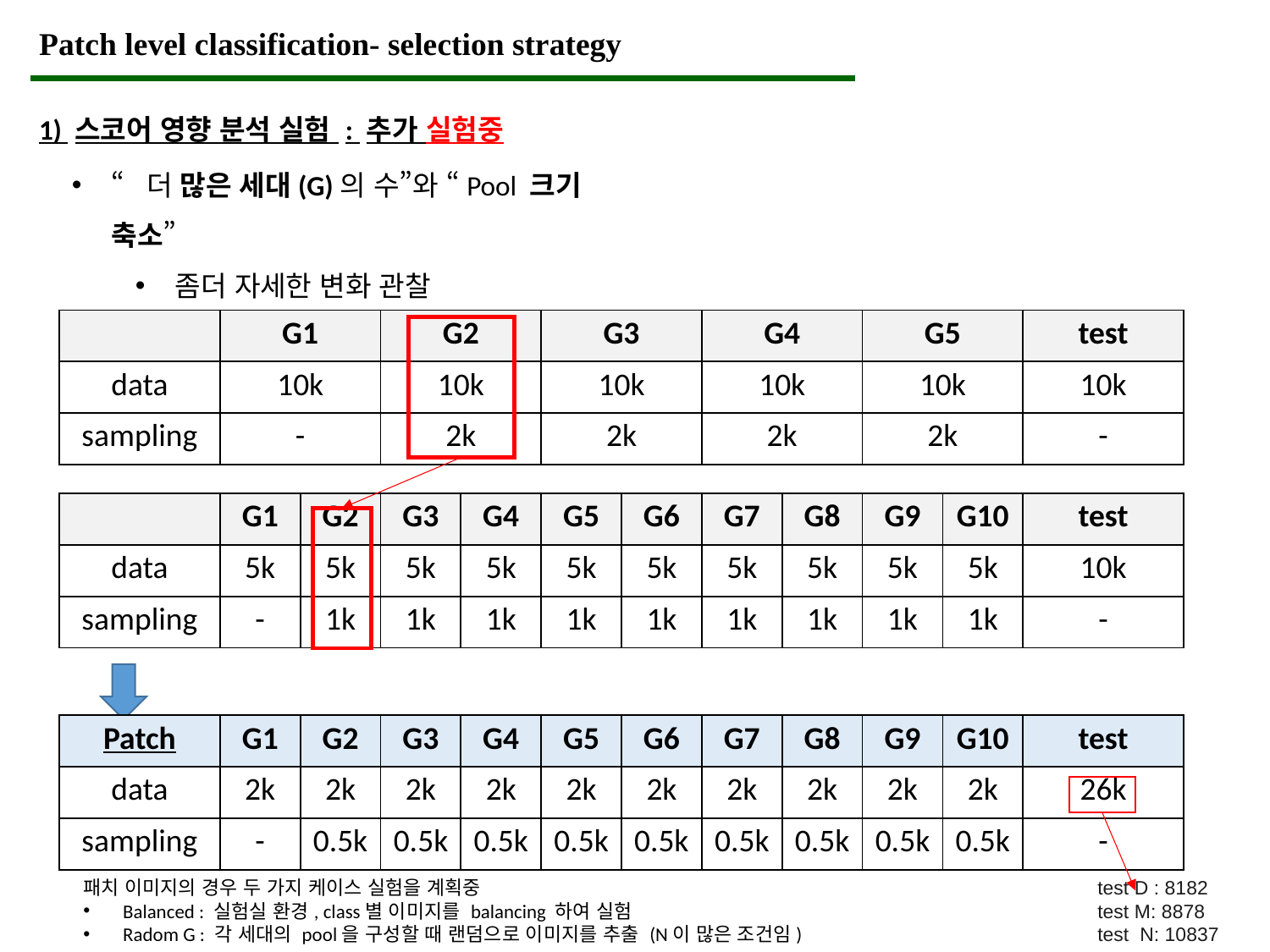

Patch level classification- selection strategy
1) 스코어 영향 분석 실험 : 추가 실험중
“더 많은 세대(G)의 수”와 “Pool 크기 축소”
좀더 자세한 변화 관찰
학습 완료 시점까지의 도달 확인 필요

|  | G1 | G2 | G3 | G4 | G5 | test |
| --- | --- | --- | --- | --- | --- | --- |
| data | 10k | 10k | 10k | 10k | 10k | 10k |
| sampling | - | 2k | 2k | 2k | 2k | - |

|  | G1 | G2 | G3 | G4 | G5 | G6 | G7 | G8 | G9 | G10 | test |
| --- | --- | --- | --- | --- | --- | --- | --- | --- | --- | --- | --- |
| data | 5k | 5k | 5k | 5k | 5k | 5k | 5k | 5k | 5k | 5k | 10k |
| sampling | - | 1k | 1k | 1k | 1k | 1k | 1k | 1k | 1k | 1k | - |

| Patch | G1 | G2 | G3 | G4 | G5 | G6 | G7 | G8 | G9 | G10 | test |
| --- | --- | --- | --- | --- | --- | --- | --- | --- | --- | --- | --- |
| data | 2k | 2k | 2k | 2k | 2k | 2k | 2k | 2k | 2k | 2k | 26k |
| sampling | - | 0.5k | 0.5k | 0.5k | 0.5k | 0.5k | 0.5k | 0.5k | 0.5k | 0.5k | - |

패치 이미지의 경우 두 가지 케이스 실험을 계획중
Balanced : 실험실 환경, class별 이미지를 balancing 하여 실험
Radom G : 각 세대의 pool을 구성할 때 랜덤으로 이미지를 추출 (N이 많은 조건임)
test D : 8182
test M: 8878
test  N: 10837